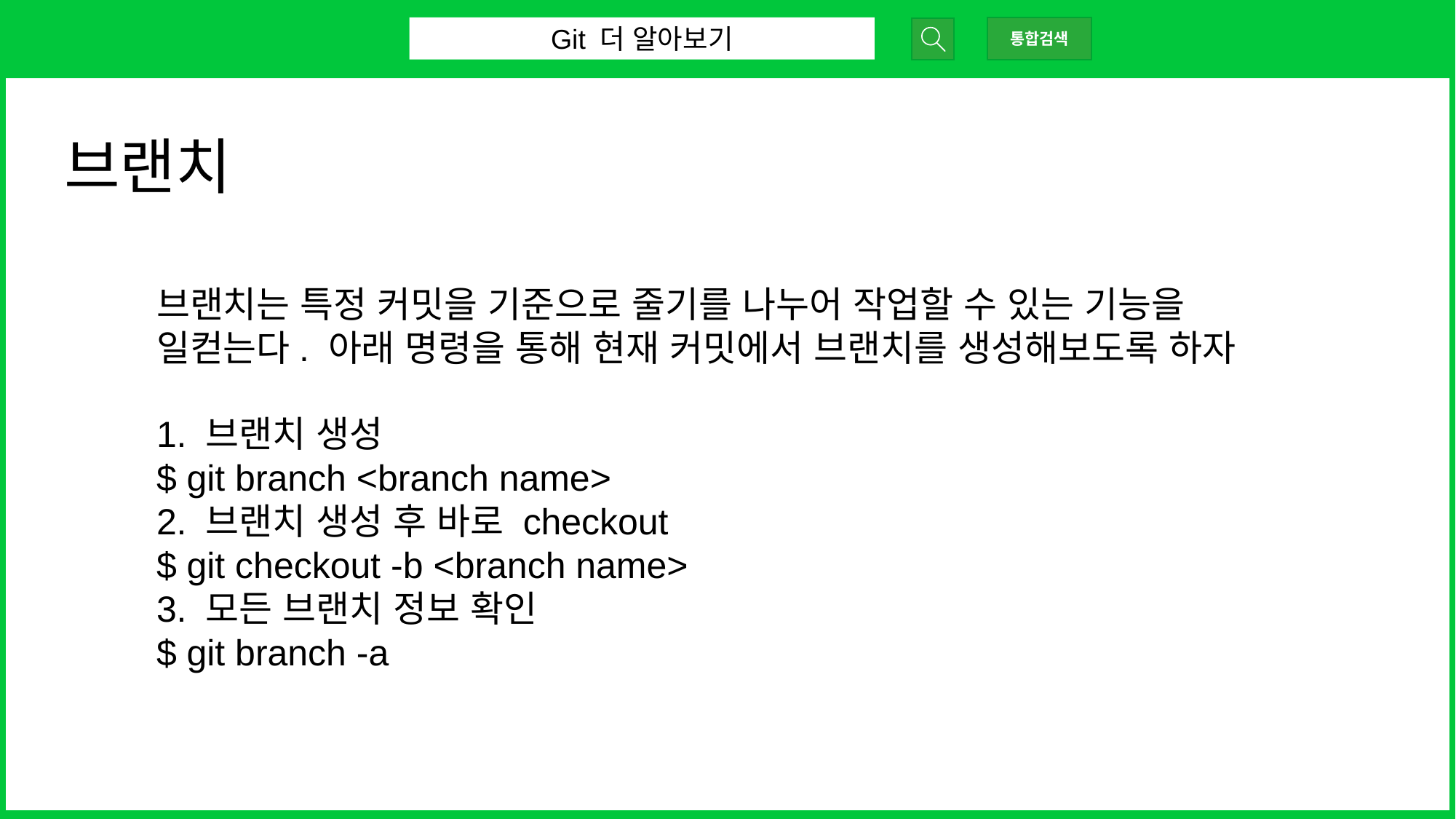

Git 더 알아보기
통합검색

브랜치
브랜치는 특정 커밋을 기준으로 줄기를 나누어 작업할 수 있는 기능을 일컫는다. 아래 명령을 통해 현재 커밋에서 브랜치를 생성해보도록 하자
1. 브랜치 생성
$ git branch <branch name>
2. 브랜치 생성 후 바로 checkout
$ git checkout -b <branch name>
3. 모든 브랜치 정보 확인
$ git branch -a